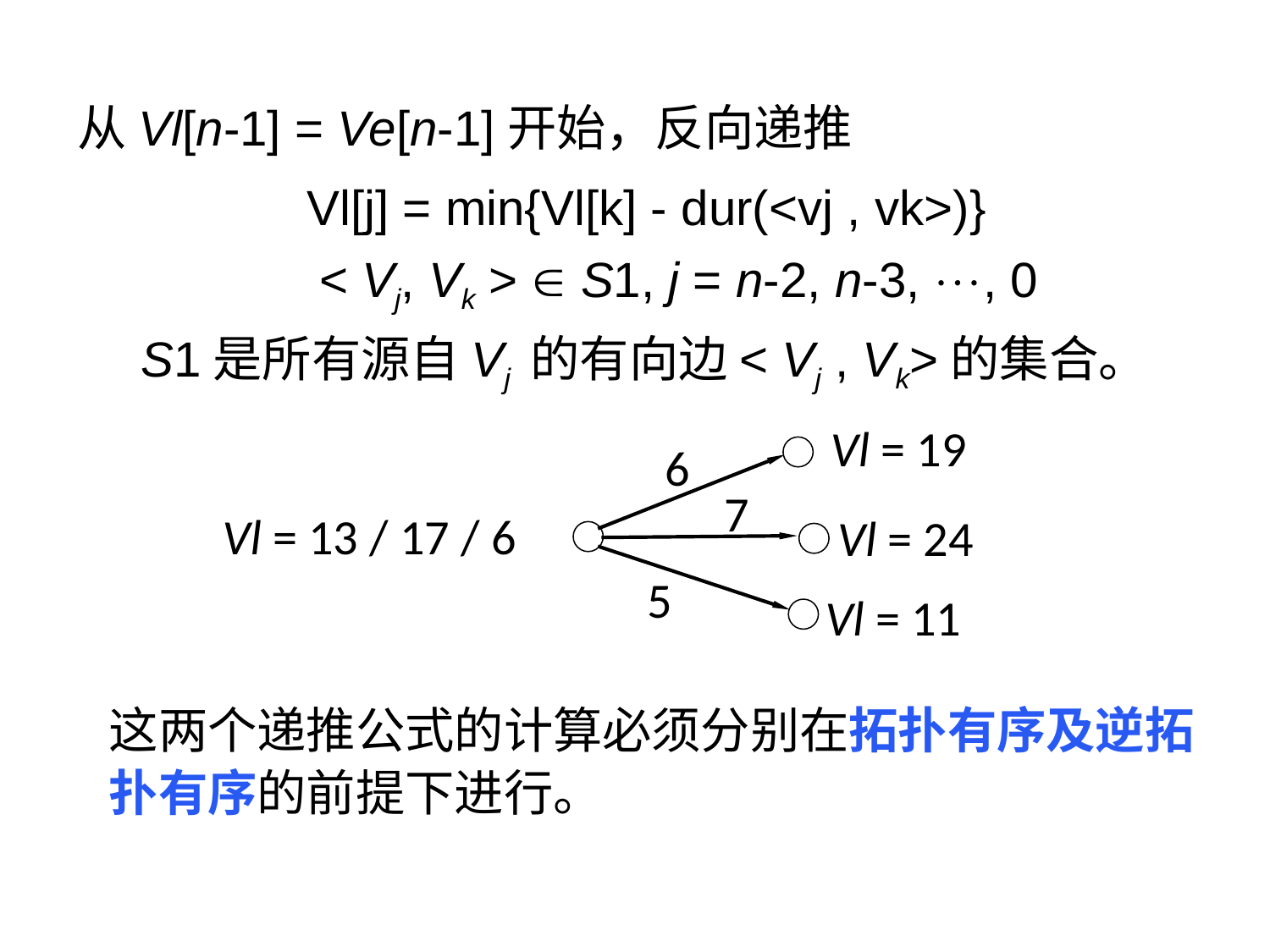

从Vl[n-1] = Ve[n-1]开始，反向递推
Vl[j] = min{Vl[k] - dur(<vj , vk>)}
< Vj, Vk > ∈ S1, j = n-2, n-3, …, 0
S1是所有源自Vj 的有向边< Vj , Vk>的集合。

这两个递推公式的计算必须分别在拓扑有序及逆拓扑有序的前提下进行。
Vl = 19
6

7
Vl = 13 / 17 / 6
Vl = 24

5
Vl = 11